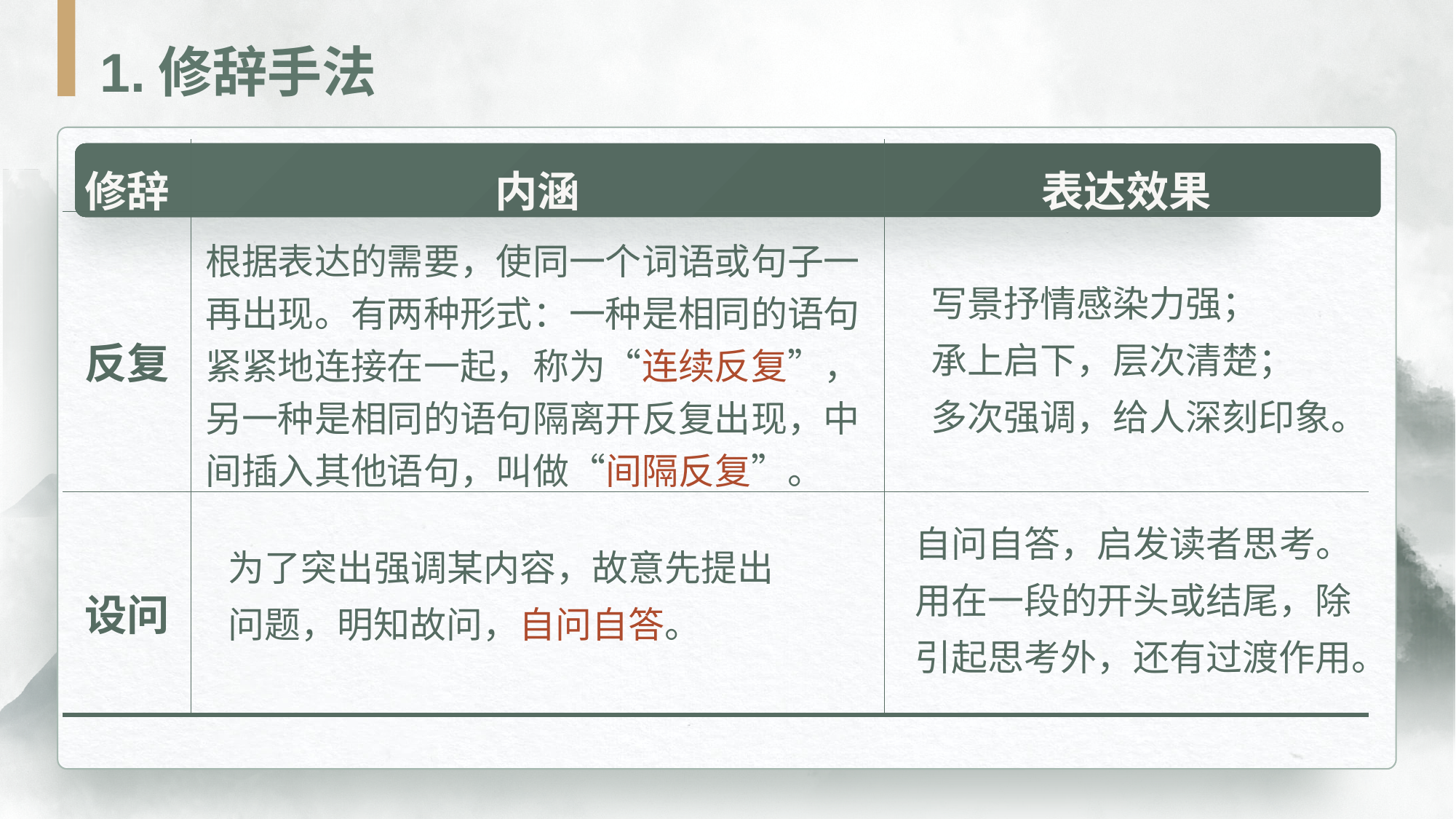

1.修辞手法

| 修辞 | 内涵 | 表达效果 |
| --- | --- | --- |
| 反复 |  |  |
| 设问 |  |  |

根据表达的需要，使同一个词语或句子一再出现。有两种形式：一种是相同的语句紧紧地连接在一起，称为“连续反复”，另一种是相同的语句隔离开反复出现，中间插入其他语句，叫做“间隔反复”。
写景抒情感染力强；
承上启下，层次清楚；
多次强调，给人深刻印象。
自问自答，启发读者思考。用在一段的开头或结尾，除引起思考外，还有过渡作用。
为了突出强调某内容，故意先提出问题，明知故问，自问自答。